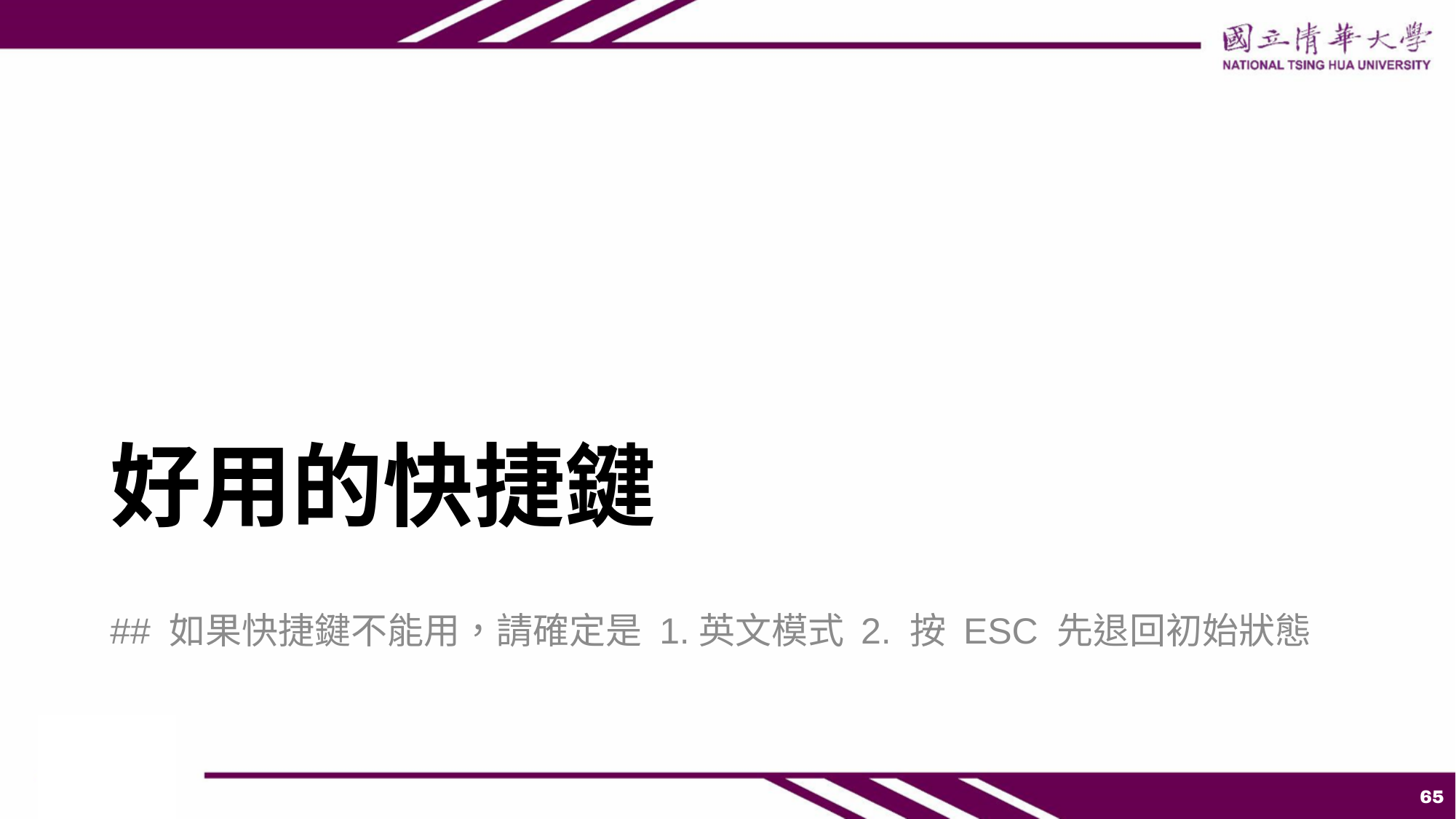

# 好用的快捷鍵

## 如果快捷鍵不能用，請確定是 1.英文模式 2. 按 ESC 先退回初始狀態
65